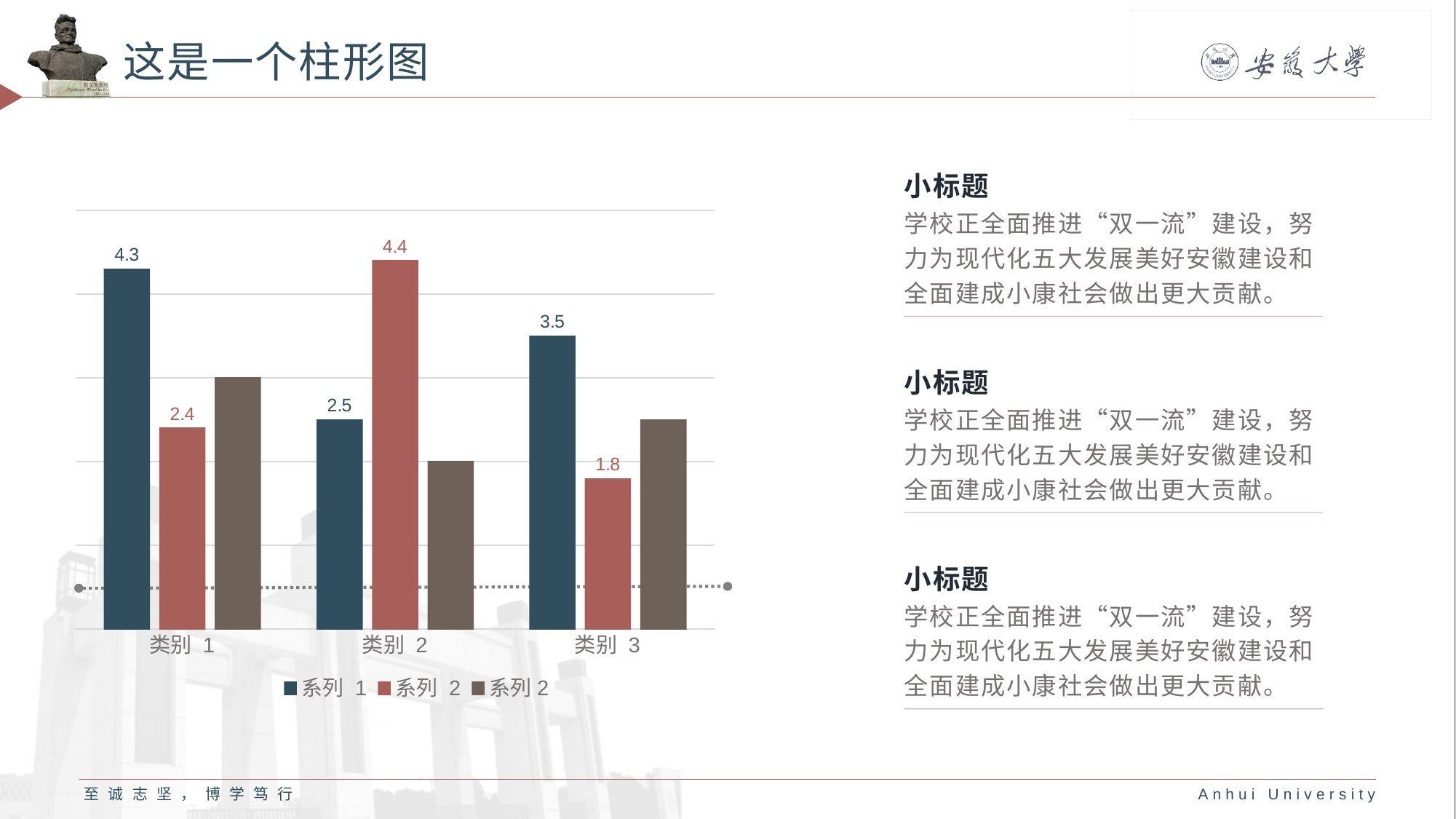

# 这是一个柱形图
小标题
学校正全面推进“双一流”建设，努力为现代化五大发展美好安徽建设和全面建成小康社会做出更大贡献。

### Chart

| Category | 系列 1 | 系列 2 | 系列2 |
|---|---|---|---|
| 类别 1 | 4.3 | 2.4 | 3.0 |
| 类别 2 | 2.5 | 4.4 | 2.0 |
| 类别 3 | 3.5 | 1.8 | 2.5 |
小标题
学校正全面推进“双一流”建设，努力为现代化五大发展美好安徽建设和全面建成小康社会做出更大贡献。
小标题
学校正全面推进“双一流”建设，努力为现代化五大发展美好安徽建设和全面建成小康社会做出更大贡献。